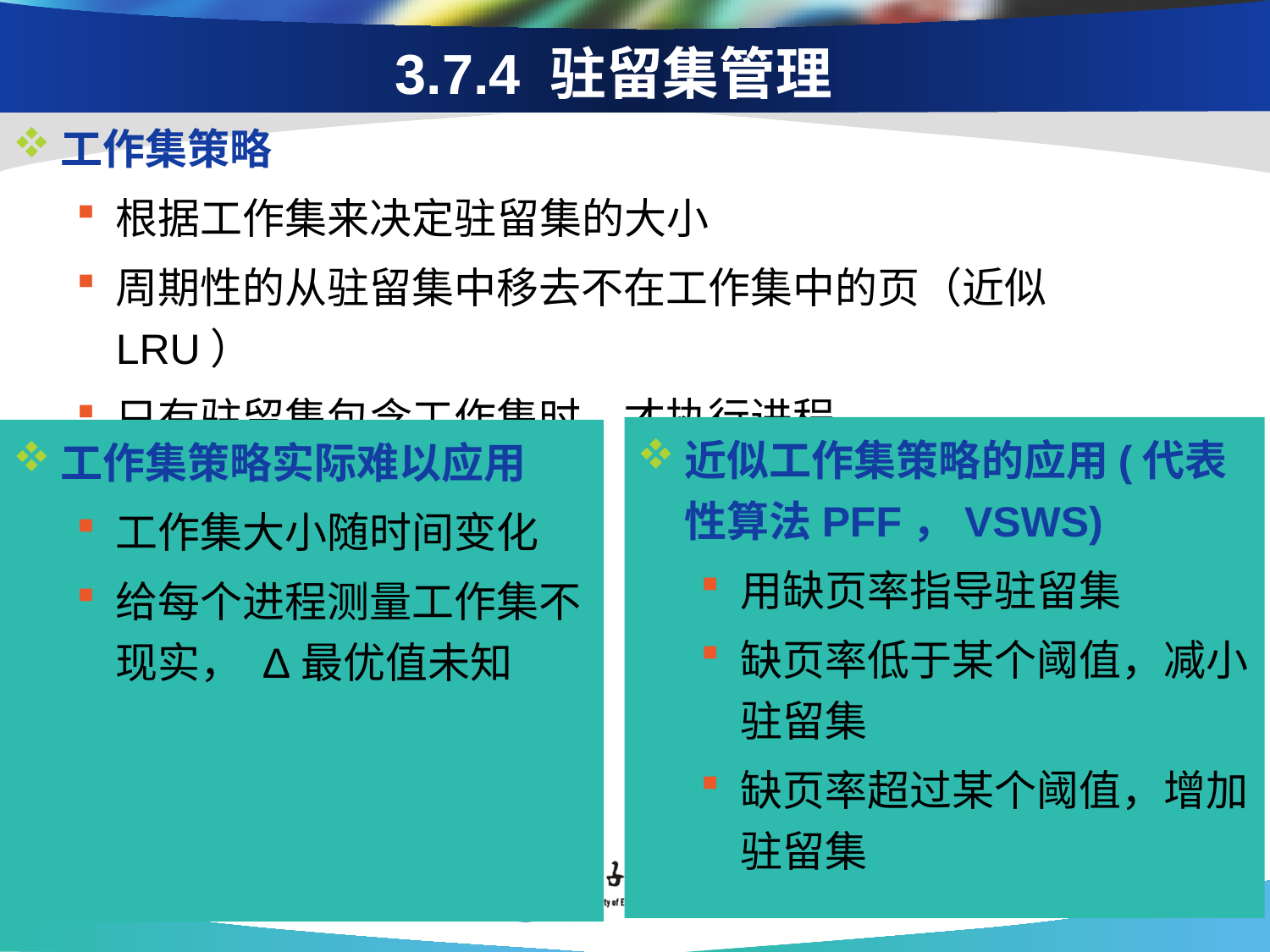

3.7.4 驻留集管理
工作集策略
根据工作集来决定驻留集的大小
周期性的从驻留集中移去不在工作集中的页（近似LRU）
只有驻留集包含工作集时，才执行进程
近似工作集策略的应用(代表性算法PFF，VSWS)
用缺页率指导驻留集
缺页率低于某个阈值，减小驻留集
缺页率超过某个阈值，增加驻留集
工作集策略实际难以应用
工作集大小随时间变化
给每个进程测量工作集不现实， Δ最优值未知